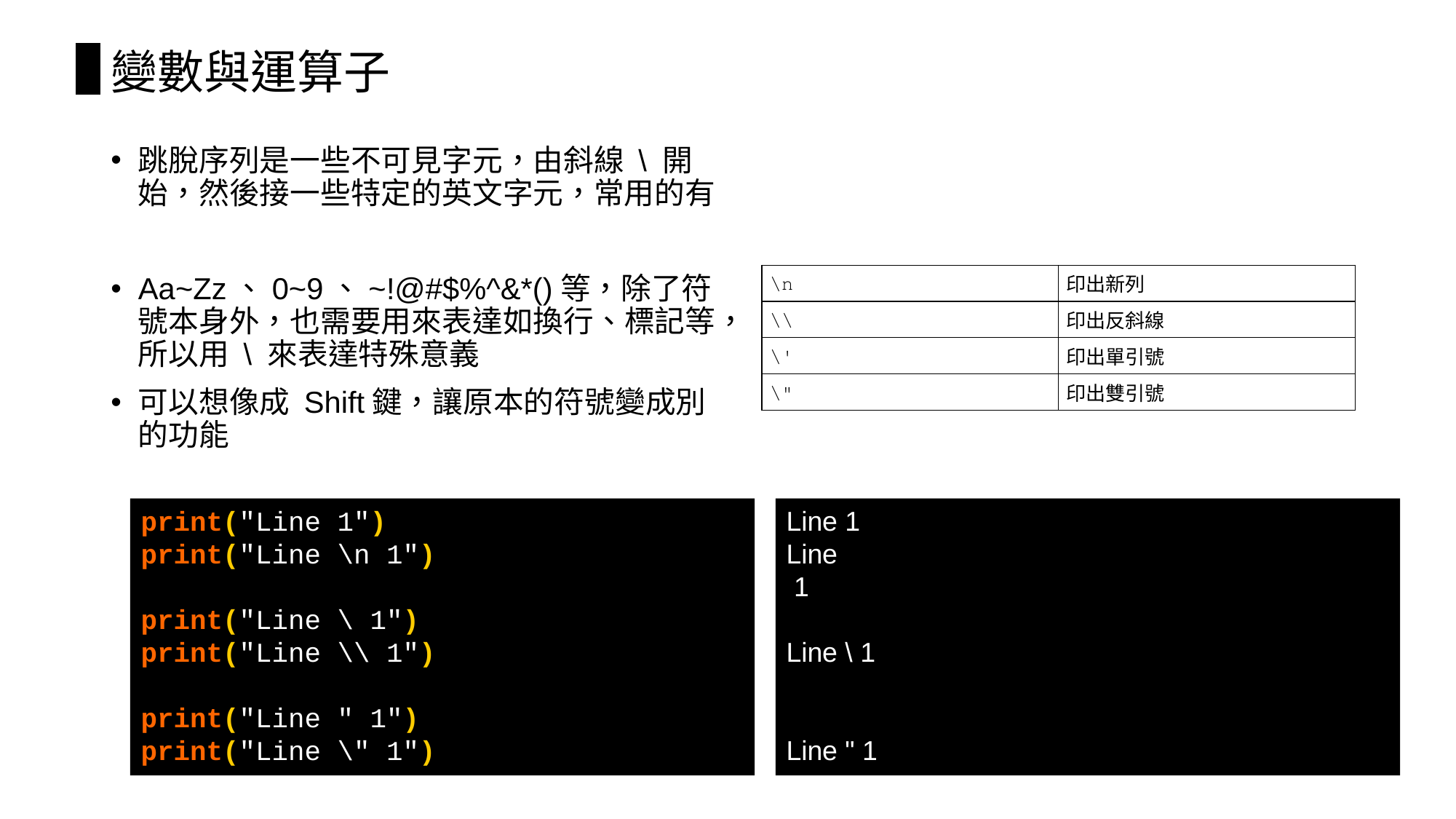

# 變數與運算子
跳脫序列是一些不可見字元，由斜線 \ 開始，然後接一些特定的英文字元，常用的有

Aa~Zz、0~9、~!@#$%^&*()等，除了符號本身外，也需要用來表達如換行、標記等，所以用 \ 來表達特殊意義
可以想像成 Shift鍵，讓原本的符號變成別的功能
| \n | 印出新列 |
| --- | --- |
| \\ | 印出反斜線 |
| \' | 印出單引號 |
| \" | 印出雙引號 |
print("Line 1")
print("Line \n 1")

print("Line \ 1")
print("Line \\ 1")

print("Line " 1")
print("Line \" 1")

Line 1
Line
 1

Line \ 1

Line " 1